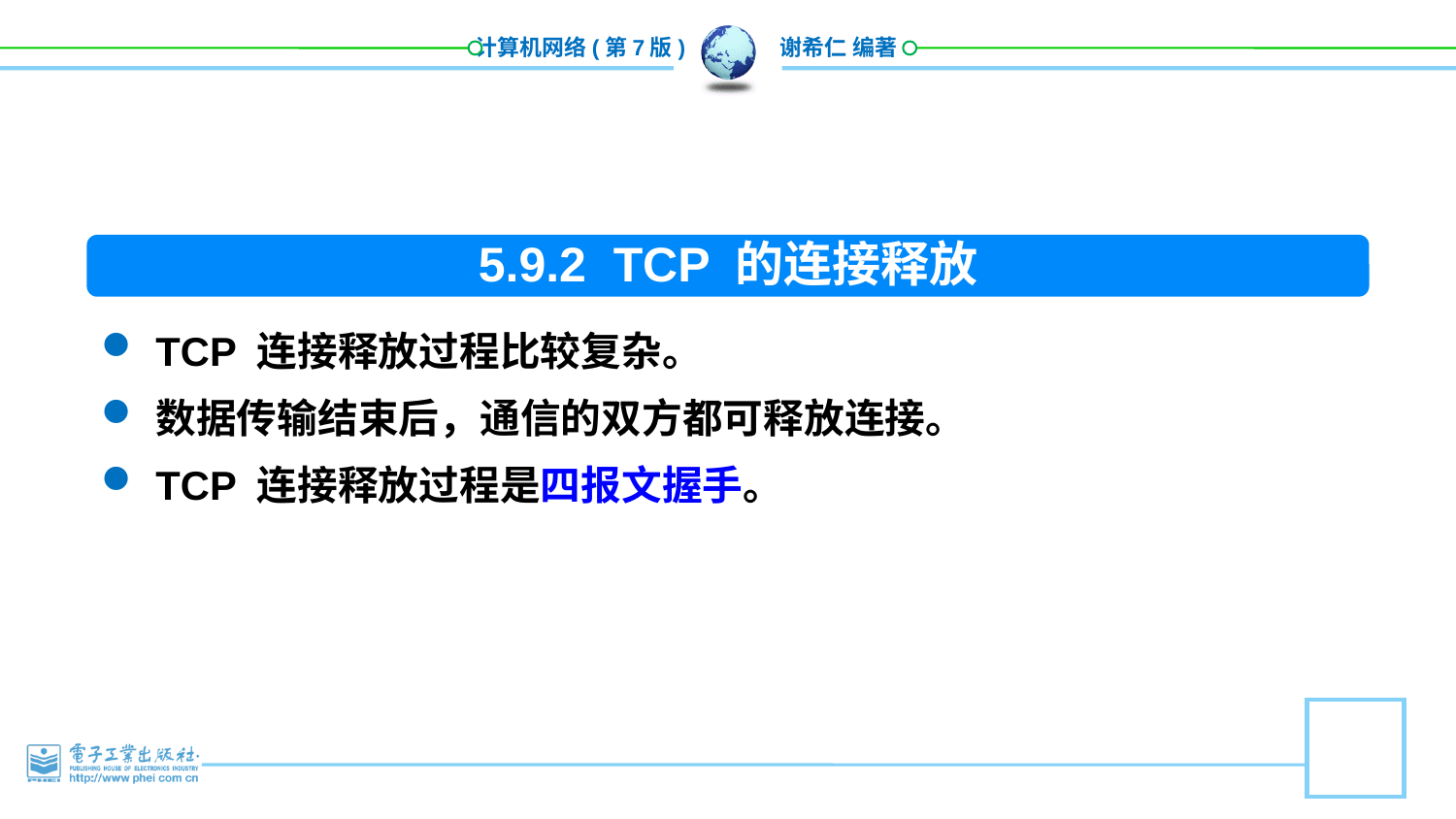

5.9.2  TCP 的连接释放

TCP 连接释放过程比较复杂。
数据传输结束后，通信的双方都可释放连接。
TCP 连接释放过程是四报文握手。